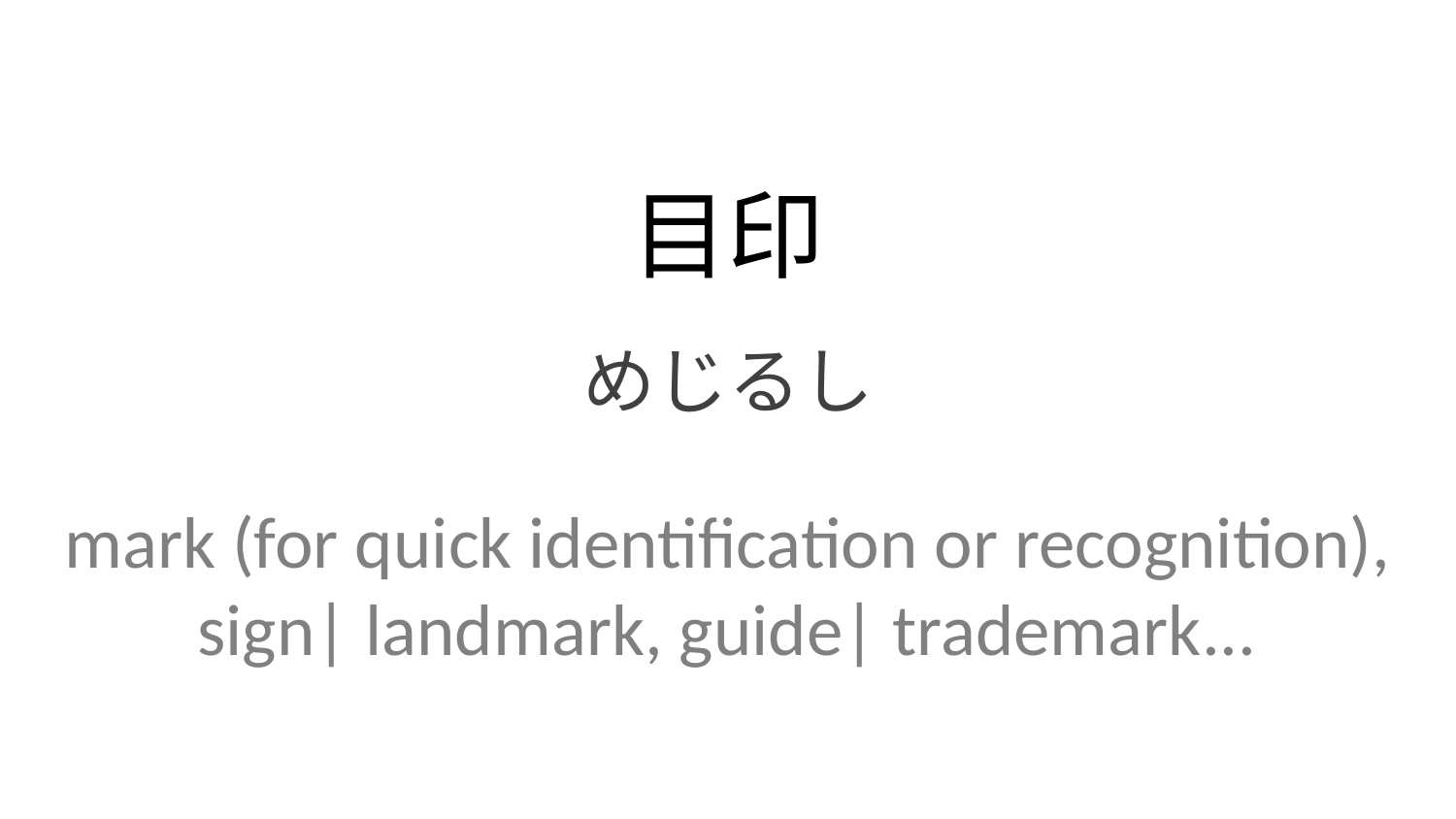

目印

めじるし
mark (for quick identification or recognition), sign| landmark, guide| trademark...